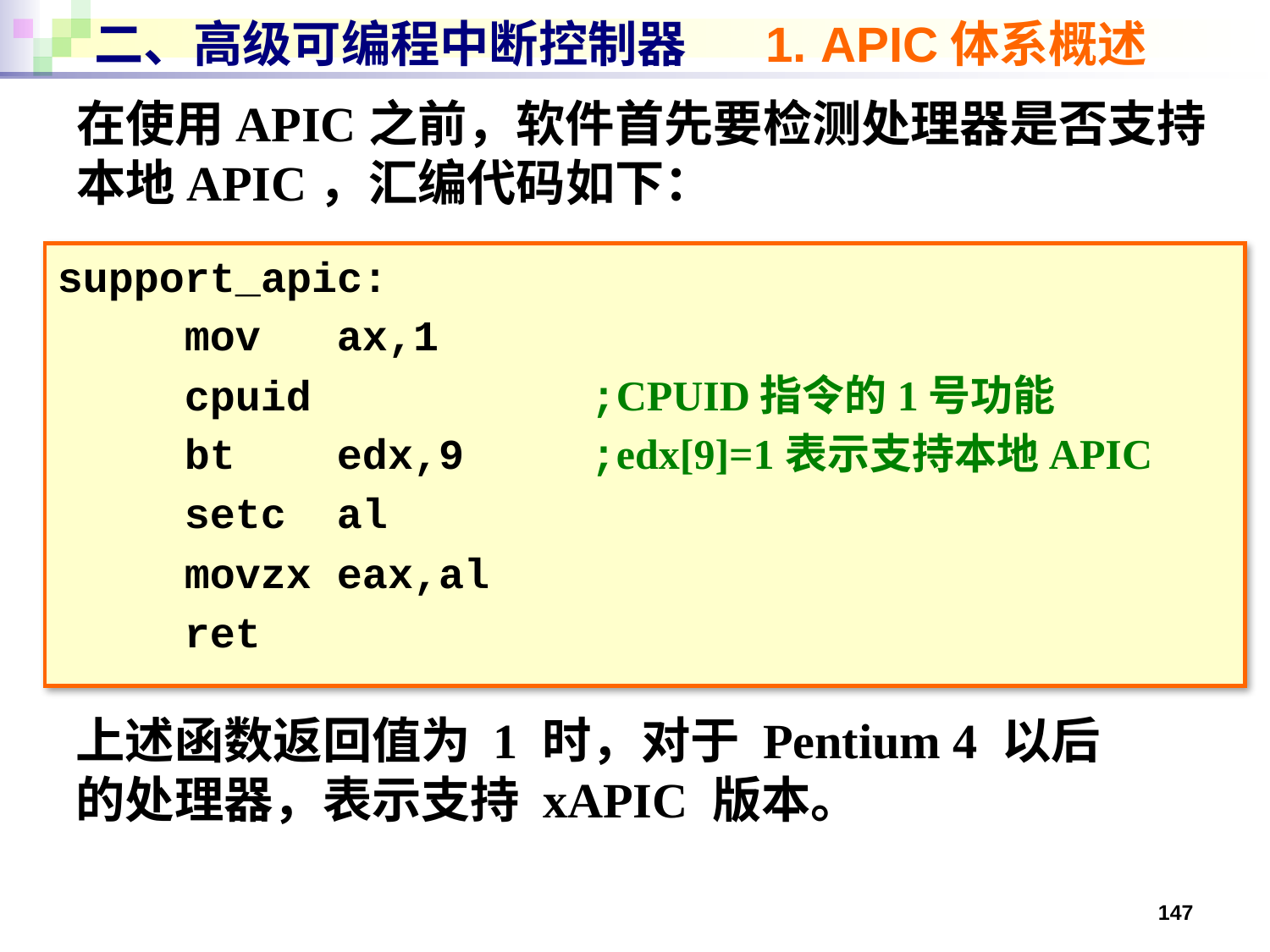

# 二、高级可编程中断控制器      1. APIC体系概述
在使用APIC之前，软件首先要检测处理器是否支持本地APIC，汇编代码如下：
support_apic:
     mov   ax,1
     cpuid           ;CPUID指令的1号功能
     bt    edx,9     ;edx[9]=1表示支持本地APIC
     setc  al
     movzx eax,al
     ret
上述函数返回值为 1 时，对于 Pentium 4 以后的处理器，表示支持 xAPIC 版本。
147